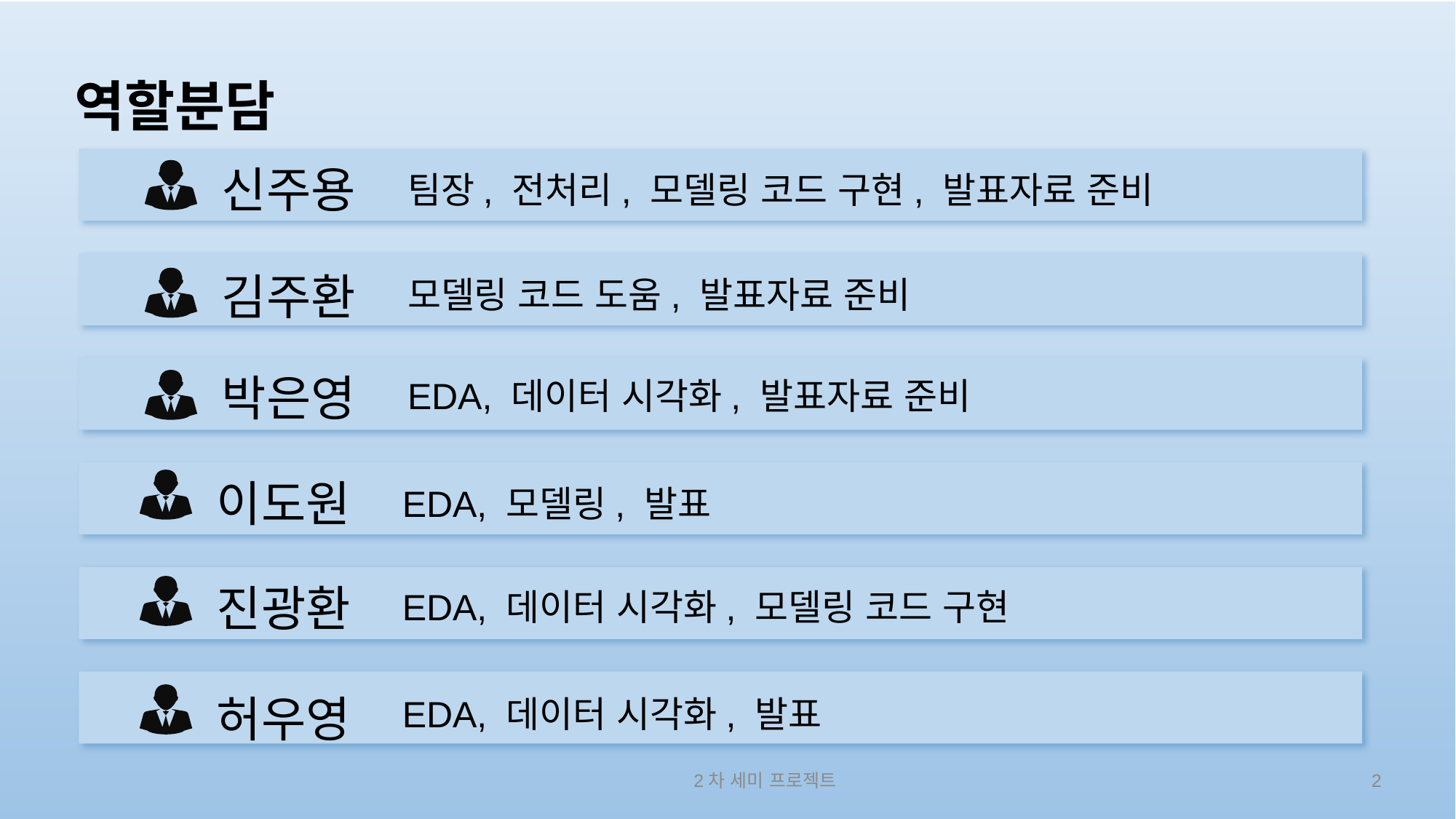

# 역할분담

신주용

팀장, 전처리, 모델링 코드 구현, 발표자료 준비

김주환
모델링 코드 도움, 발표자료 준비

박은영
EDA, 데이터 시각화, 발표자료 준비

이도원

EDA, 모델링, 발표

진광환

EDA, 데이터 시각화, 모델링 코드 구현

허우영

EDA, 데이터 시각화, 발표
2차 세미 프로젝트
2